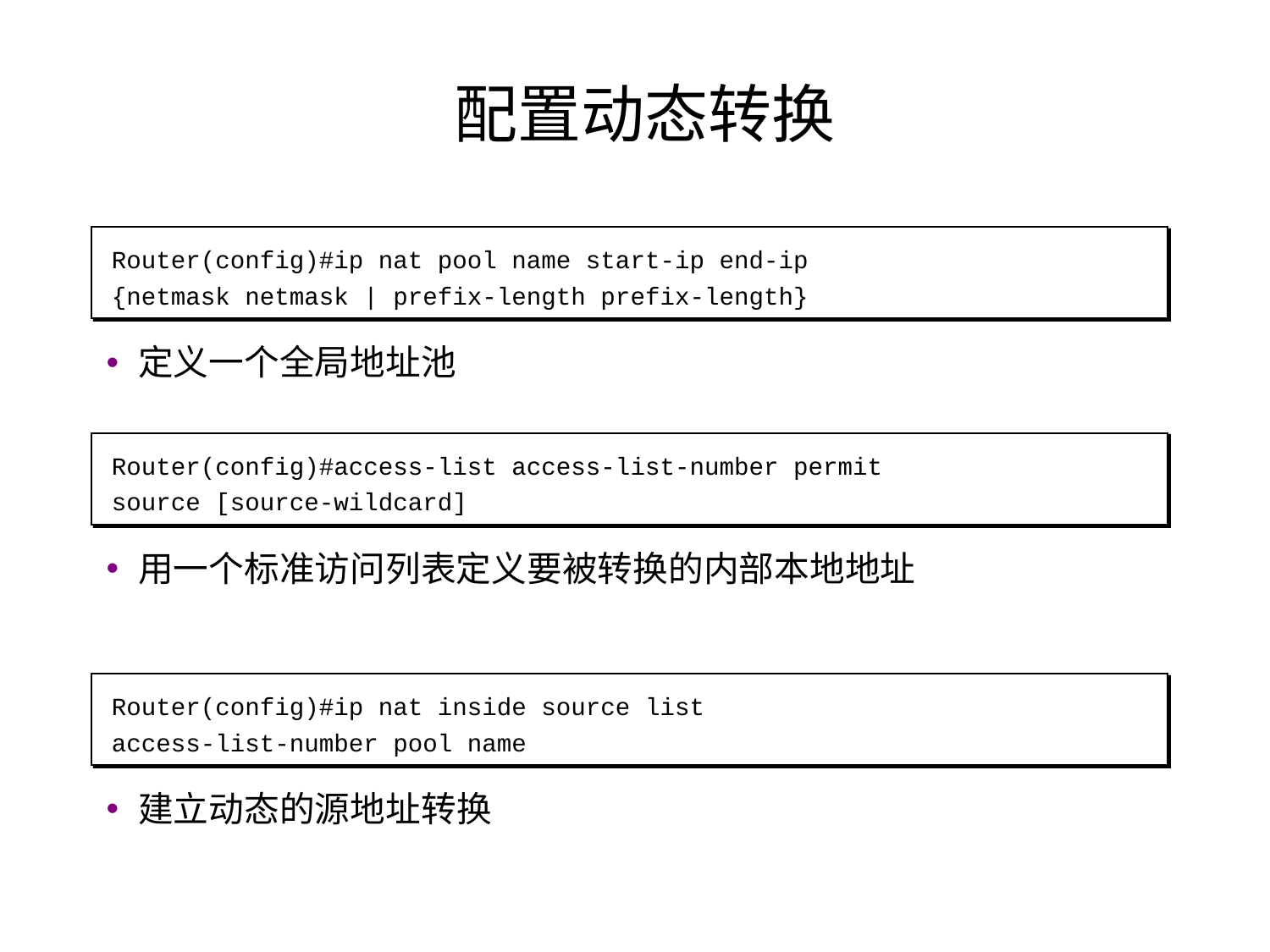

# 配置动态转换

Router(config)#ip nat pool name start-ip end-ip
{netmask netmask | prefix-length prefix-length}
定义一个全局地址池

Router(config)#access-list access-list-number permit
source [source-wildcard]
用一个标准访问列表定义要被转换的内部本地地址

Router(config)#ip nat inside source list
access-list-number pool name
建立动态的源地址转换